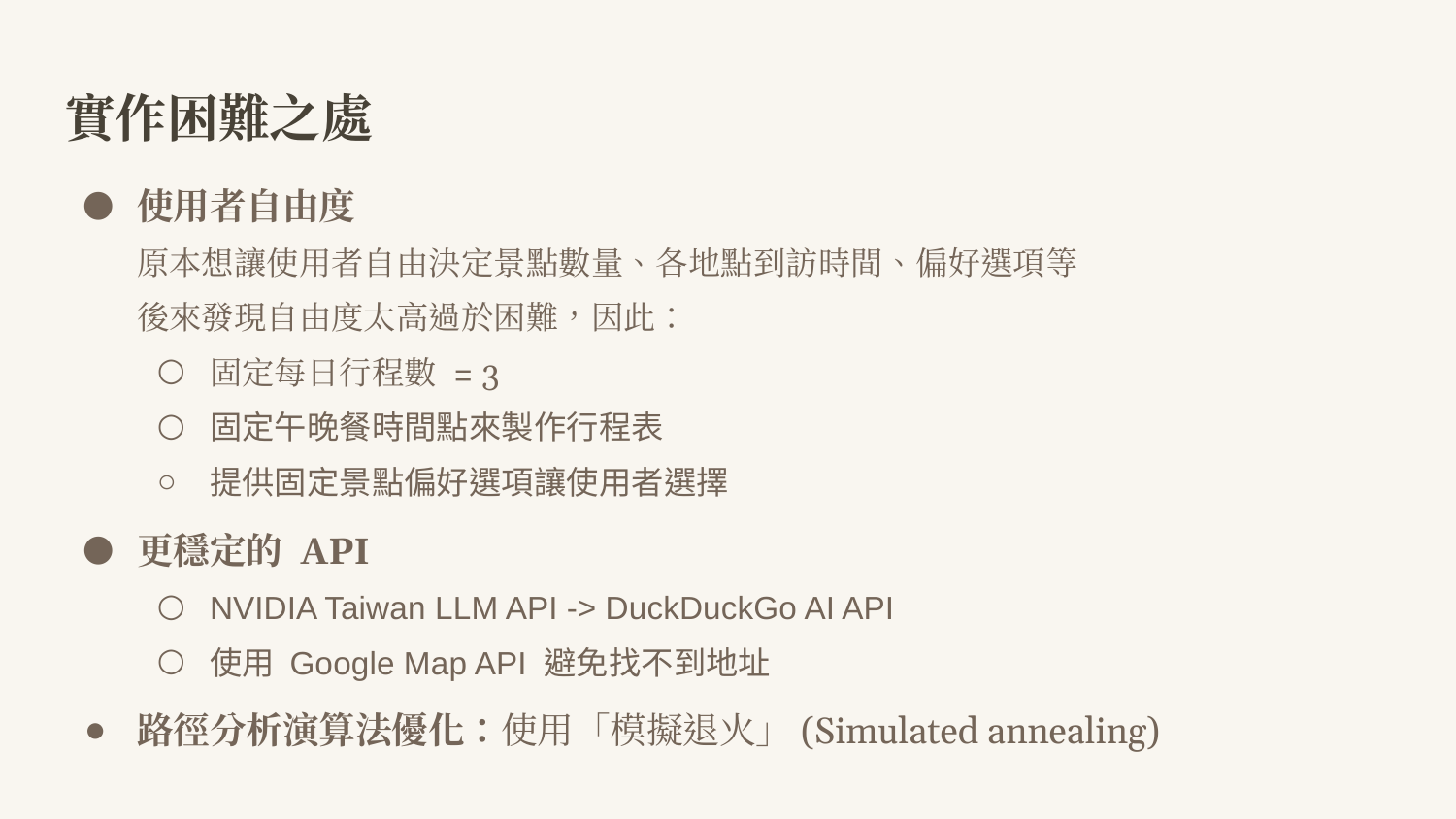

# 實作困難之處
使用者自由度
原本想讓使用者自由決定景點數量、各地點到訪時間、偏好選項等
後來發現自由度太高過於困難，因此：
固定每日行程數 = 3
固定午晚餐時間點來製作行程表
提供固定景點偏好選項讓使用者選擇
更穩定的 API
NVIDIA Taiwan LLM API -> DuckDuckGo AI API
使用 Google Map API 避免找不到地址
路徑分析演算法優化：使用「模擬退火」(Simulated annealing)